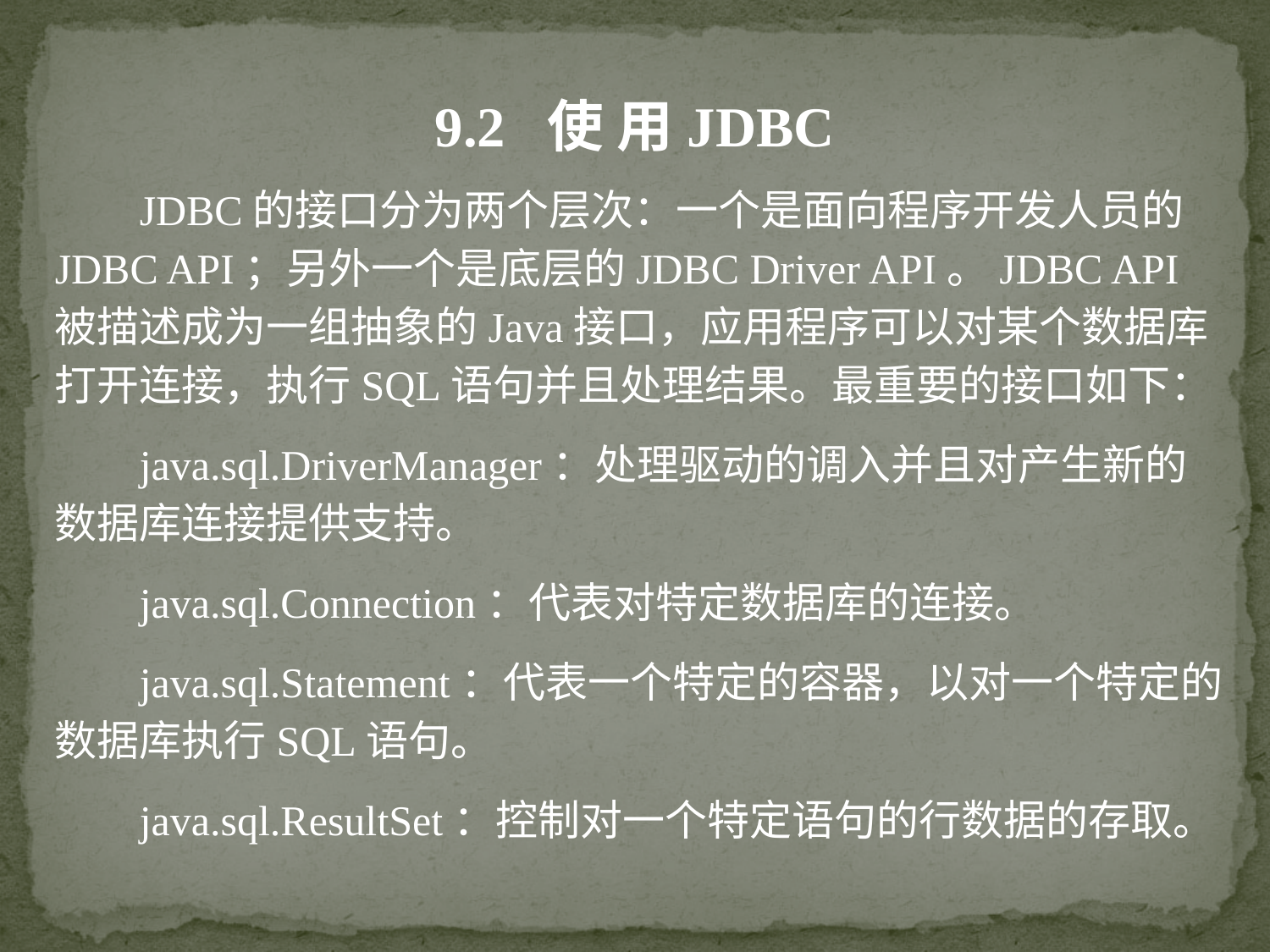

9.2  使 用JDBC
        JDBC的接口分为两个层次：一个是面向程序开发人员的JDBC API；另外一个是底层的JDBC Driver API。JDBC API 被描述成为一组抽象的Java接口，应用程序可以对某个数据库打开连接，执行SQL语句并且处理结果。最重要的接口如下：
        java.sql.DriverManager：处理驱动的调入并且对产生新的数据库连接提供支持。
        java.sql.Connection：代表对特定数据库的连接。
        java.sql.Statement：代表一个特定的容器，以对一个特定的数据库执行SQL语句。
        java.sql.ResultSet：控制对一个特定语句的行数据的存取。